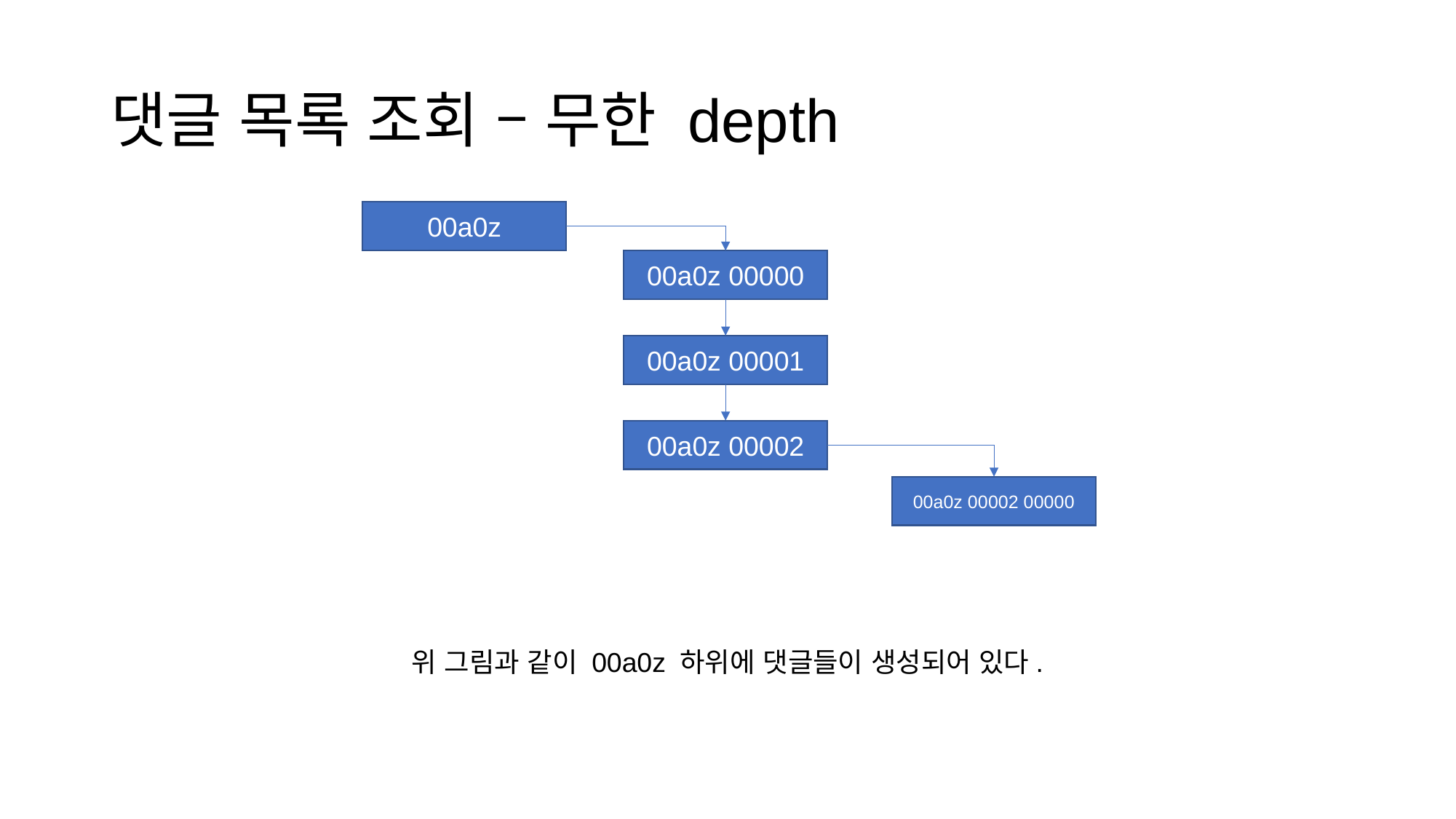

# 댓글 목록 조회 – 무한 depth
00a0z
00a0z 00000
00a0z 00001
00a0z 00002
00a0z 00002 00000
위 그림과 같이 00a0z 하위에 댓글들이 생성되어 있다.